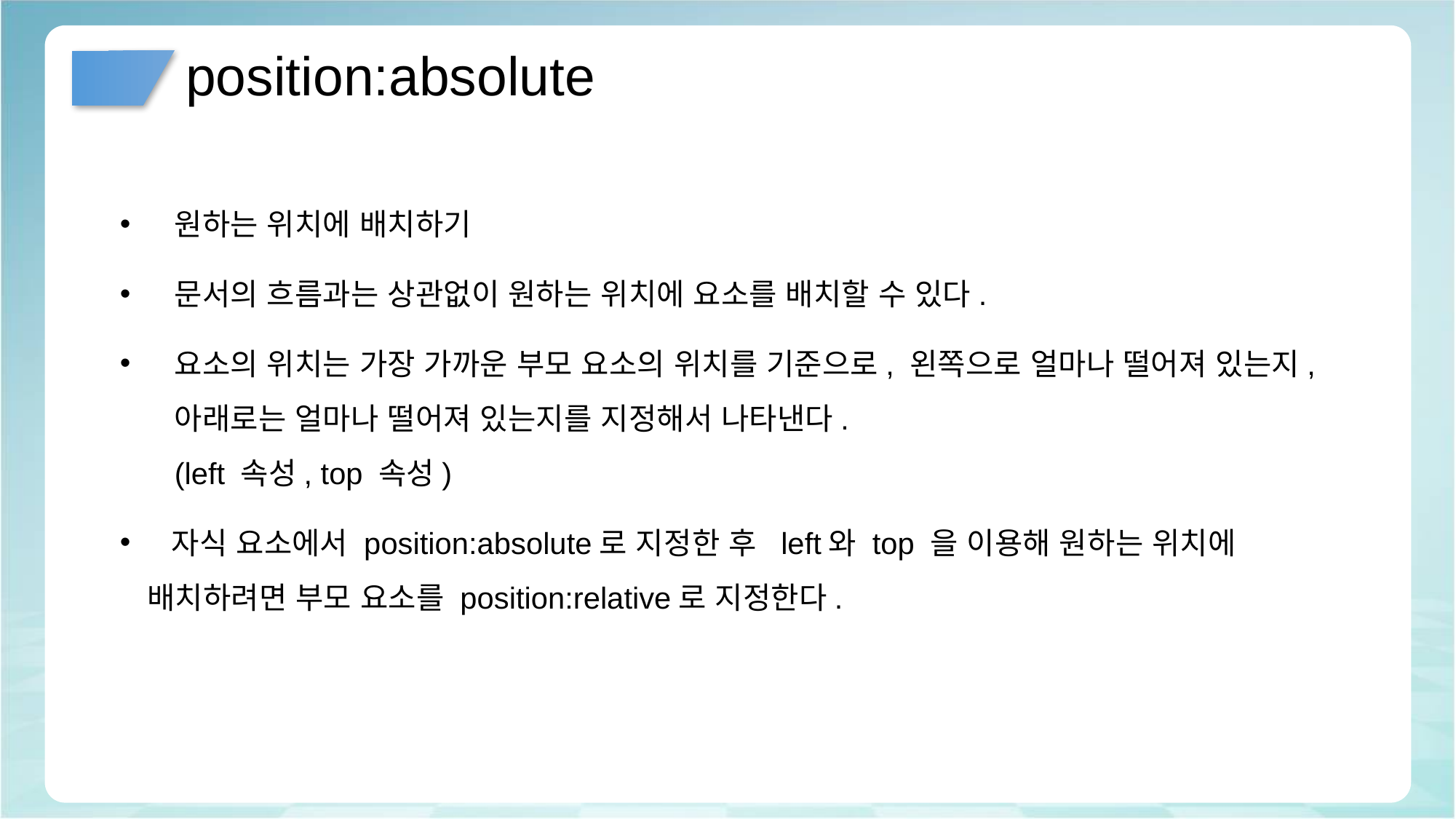

# position:absolute
원하는 위치에 배치하기
문서의 흐름과는 상관없이 원하는 위치에 요소를 배치할 수 있다.
요소의 위치는 가장 가까운 부모 요소의 위치를 기준으로, 왼쪽으로 얼마나 떨어져 있는지, 아래로는 얼마나 떨어져 있는지를 지정해서 나타낸다.
(left 속성, top 속성)
  자식 요소에서 position:absolute로 지정한 후  left와 top 을 이용해 원하는 위치에 배치하려면 부모 요소를 position:relative로 지정한다.